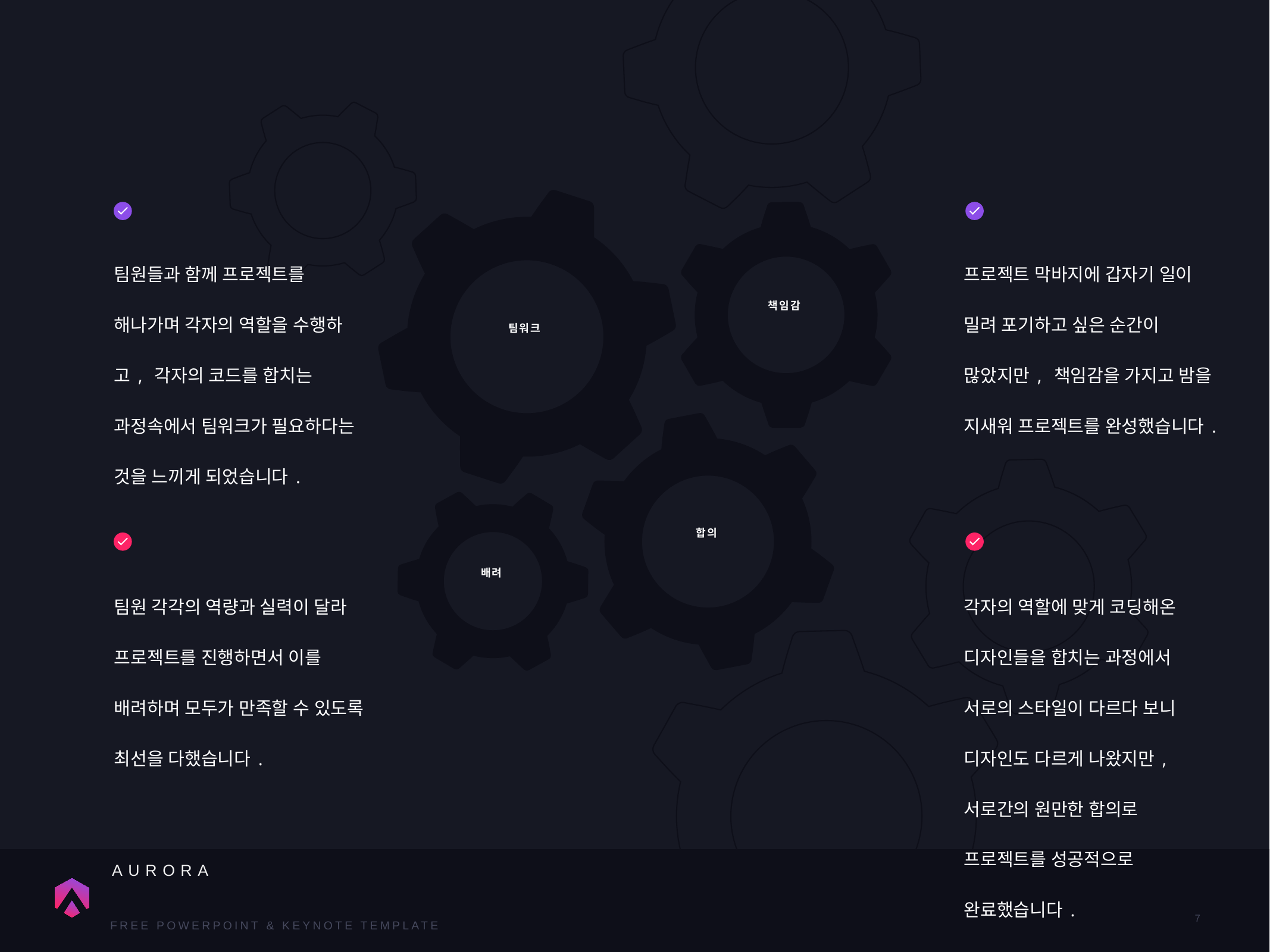

팀원들과 함께 프로젝트를 해나가며 각자의 역할을 수행하고, 각자의 코드를 합치는 과정속에서 팀워크가 필요하다는 것을 느끼게 되었습니다.
프로젝트 막바지에 갑자기 일이 밀려 포기하고 싶은 순간이 많았지만, 책임감을 가지고 밤을 지새워 프로젝트를 완성했습니다.
책임감
팀워크

합의

배려
팀원 각각의 역량과 실력이 달라 프로젝트를 진행하면서 이를 배려하며 모두가 만족할 수 있도록 최선을 다했습니다.
각자의 역할에 맞게 코딩해온 디자인들을 합치는 과정에서 서로의 스타일이 다르다 보니 디자인도 다르게 나왔지만, 서로간의 원만한 합의로 프로젝트를 성공적으로 완료했습니다.

7